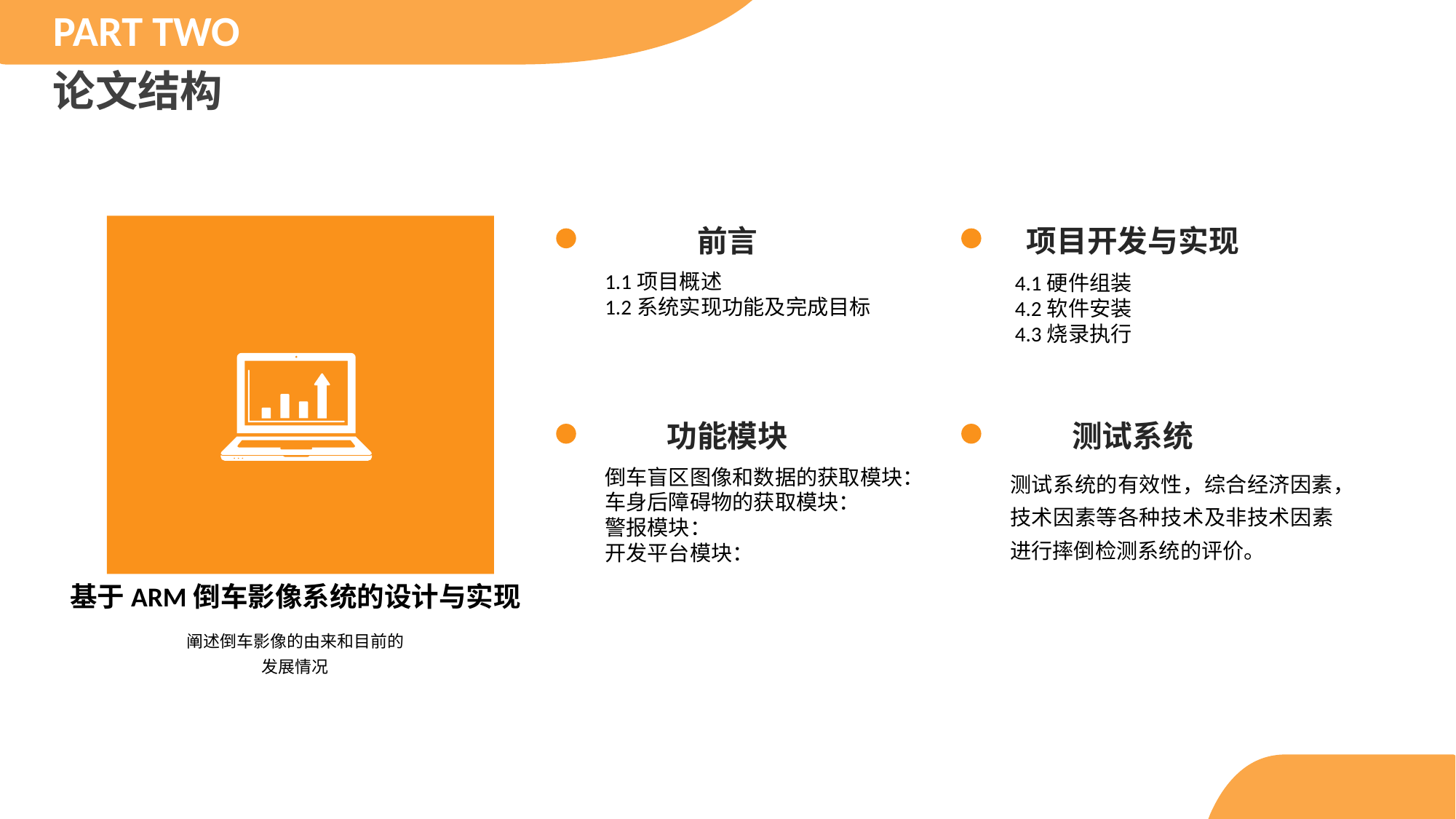

PART TWO
论文结构

基于ARM倒车影像系统的设计与实现
阐述倒车影像的由来和目前的发展情况
前言
项目开发与实现

1.1项目概述
1.2系统实现功能及完成目标
4.1硬件组装
4.2软件安装
4.3烧录执行
功能模块
测试系统

倒车盲区图像和数据的获取模块：
车身后障碍物的获取模块：
警报模块：
开发平台模块：
测试系统的有效性，综合经济因素，技术因素等各种技术及非技术因素进行摔倒检测系统的评价。